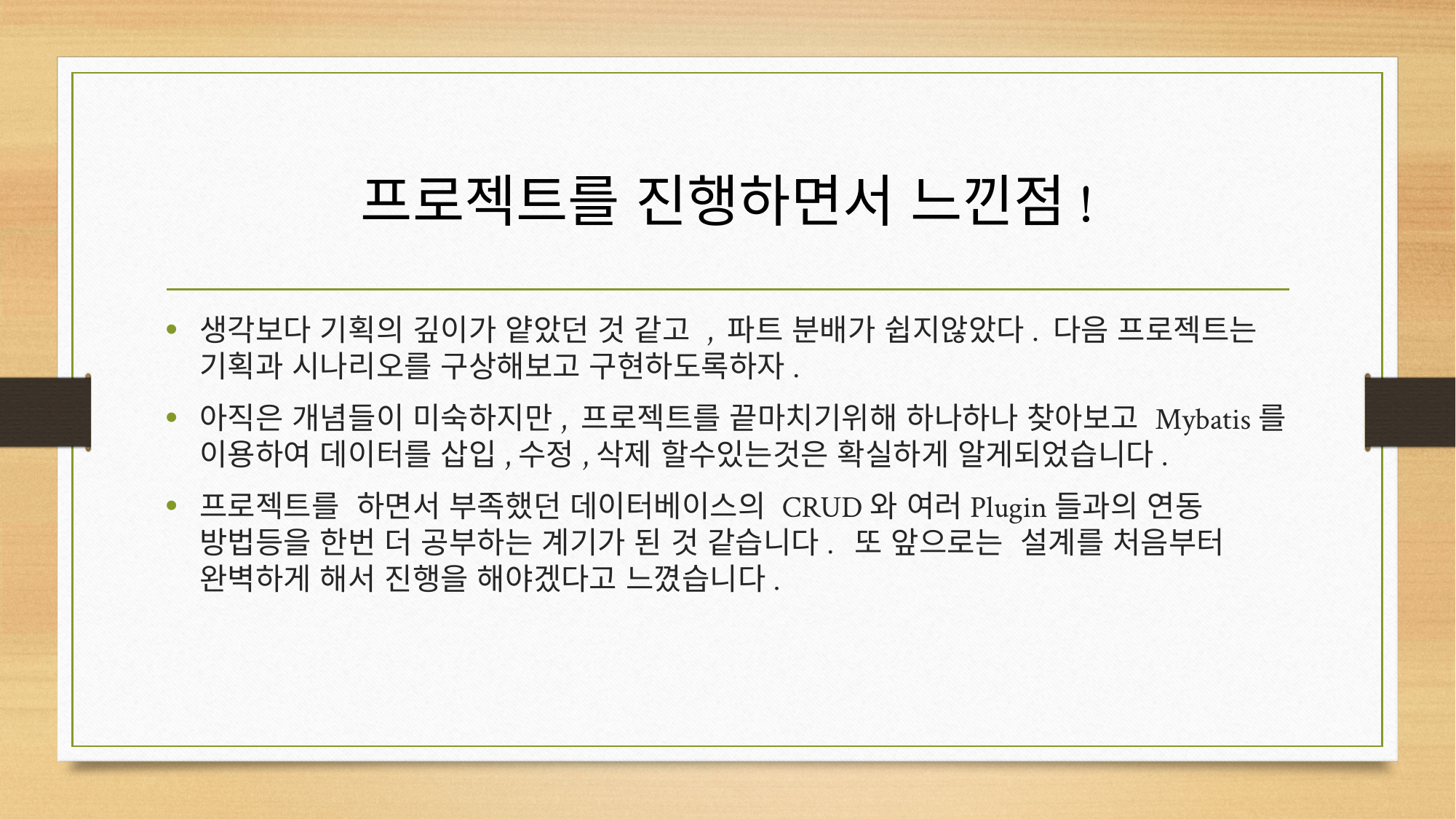

프로젝트를 진행하면서 느낀점!
생각보다 기획의 깊이가 얕았던 것 같고 , 파트 분배가 쉽지않았다. 다음 프로젝트는 기획과 시나리오를 구상해보고 구현하도록하자.
아직은 개념들이 미숙하지만, 프로젝트를 끝마치기위해 하나하나 찾아보고 Mybatis를 이용하여 데이터를 삽입,수정,삭제 할수있는것은 확실하게 알게되었습니다.
프로젝트를  하면서 부족했던 데이터베이스의 CRUD와 여러Plugin들과의 연동 방법등을 한번 더 공부하는 계기가 된 것 같습니다.  또 앞으로는  설계를 처음부터 완벽하게 해서 진행을 해야겠다고 느꼈습니다.